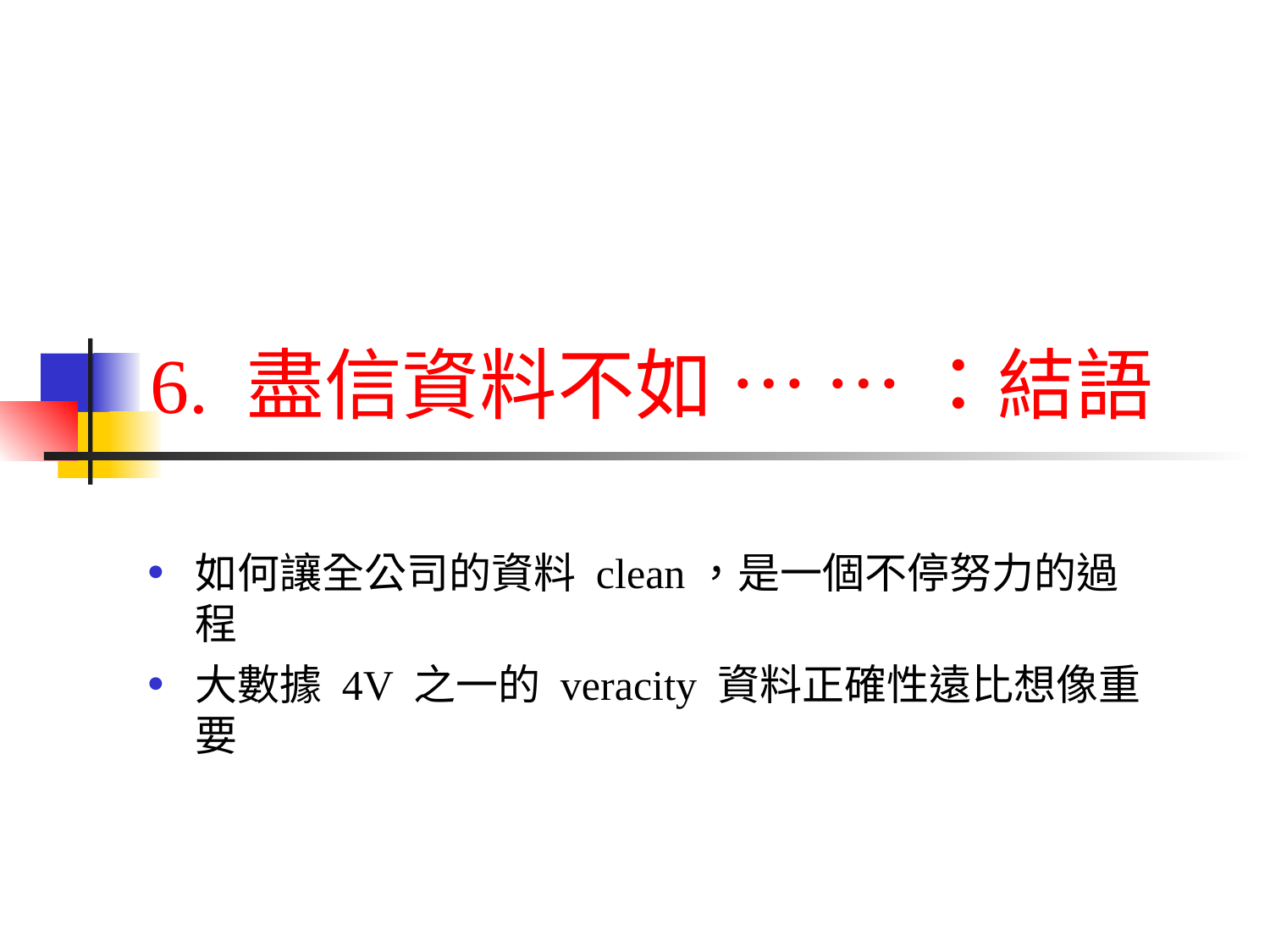

# 6. 盡信資料不如 … … ：結語
如何讓全公司的資料 clean，是一個不停努力的過程
大數據 4V 之一的 veracity 資料正確性遠比想像重要